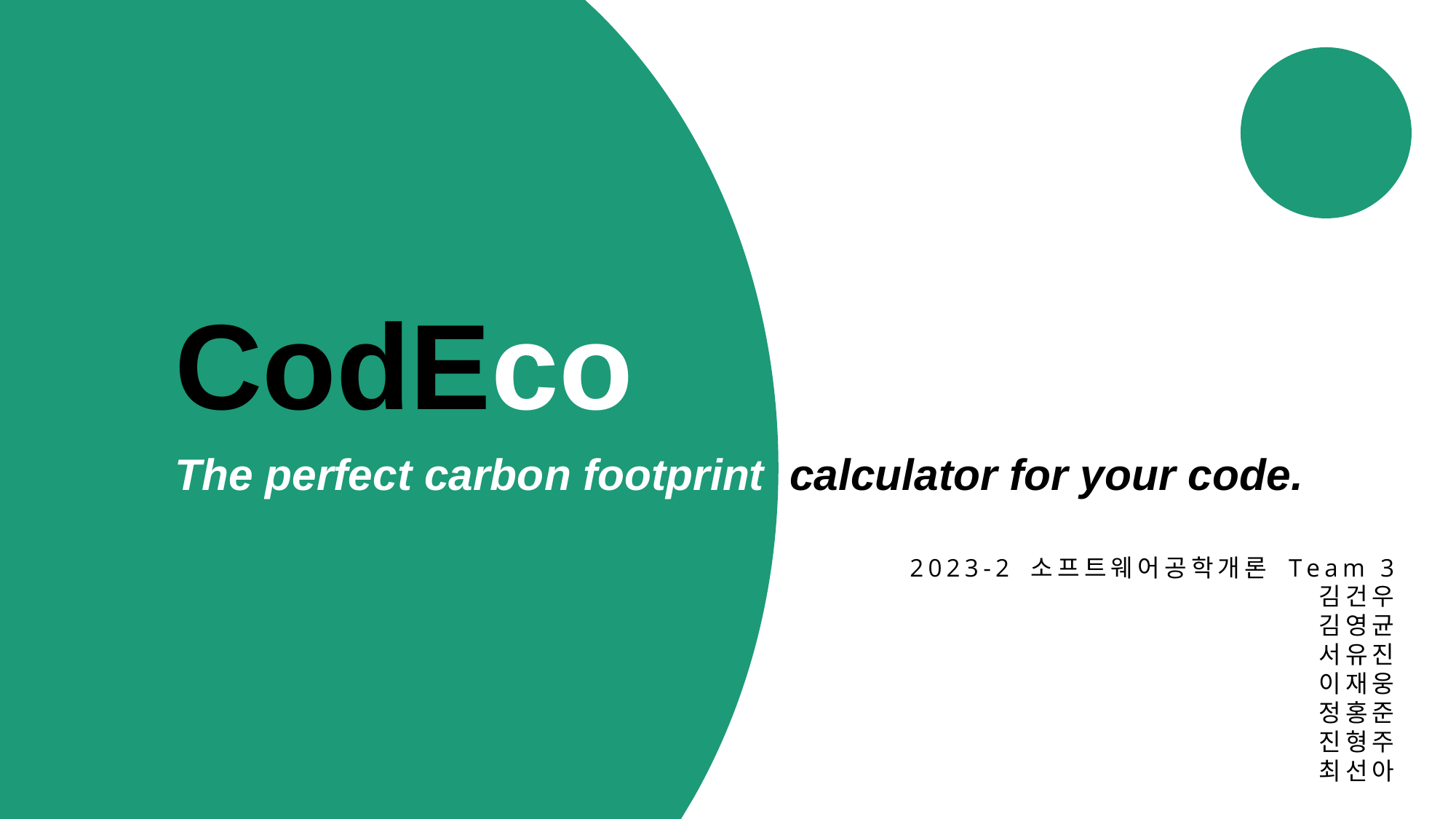

e7d195523061f1c0d318120d6aeaf1b6ccceb6ba3da59c0775C5DE19DDDEBC09ED96DBD9900D9848D623ECAD1D4904B78047D0015C22C8BE97228BE8B5BFF08FE7A3AE04126DA07312A96C0F69F9BAB78BFB146BC5D153B9D27DD477C35CD9318BD427594C4DE66C7324FB8800E64351DDF20B03202D5745E8299F59D34F0E365E3669D06DBB522E
CodEco
The perfect carbon footprint  calculator for your code.
2023-2 소프트웨어공학개론 Team 3
김건우
김영균
서유진
이재웅
정홍준
진형주
최선아